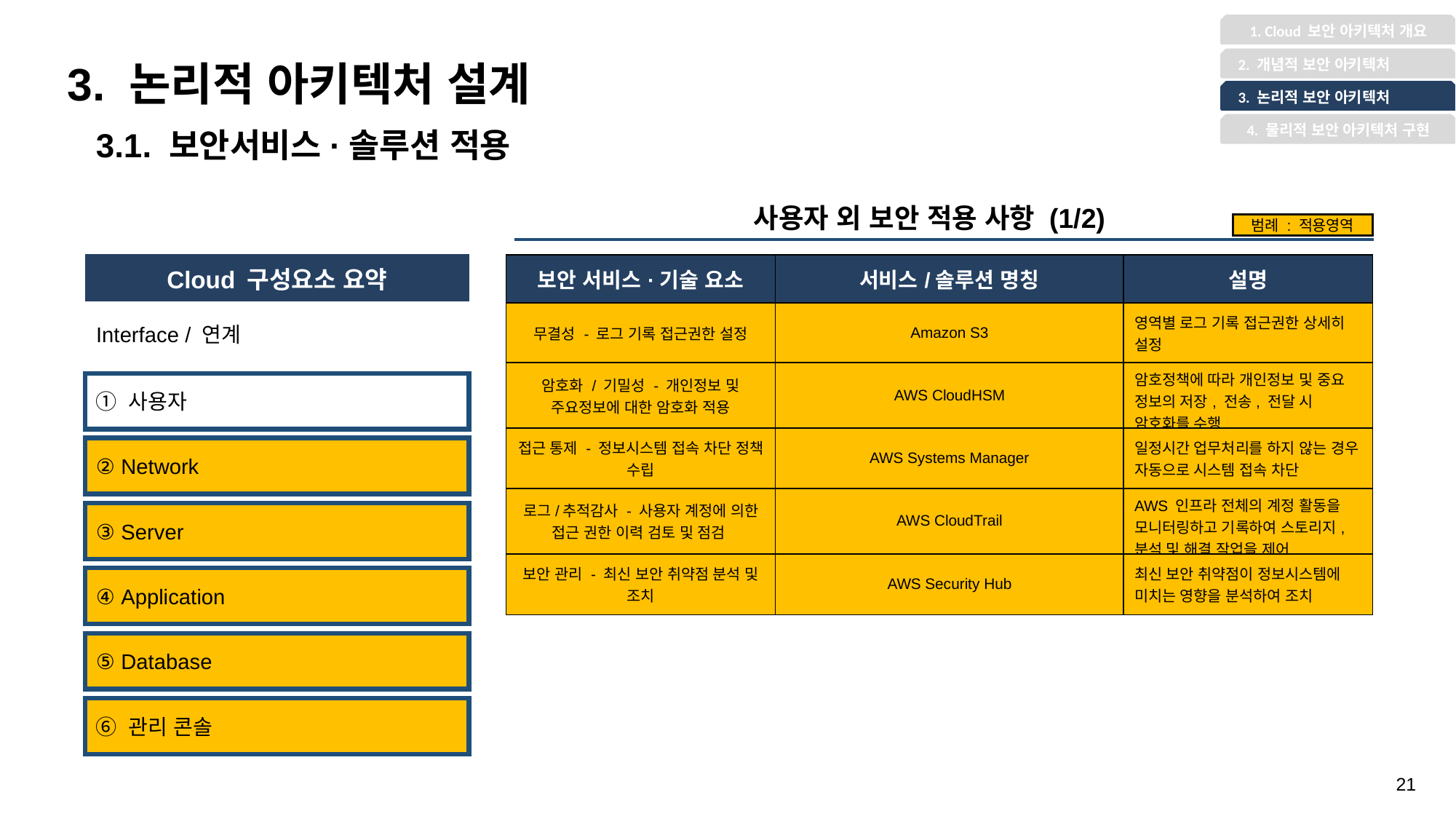

1. Cloud 보안 아키텍처 개요
3. 논리적 아키텍처 설계
 2. 개념적 보안 아키텍처
 3. 논리적 보안 아키텍처
4. 물리적 보안 아키텍처 구현
3.1. 보안서비스·솔루션 적용
사용자 외 보안 적용 사항 (1/2)
범례 : 적용영역
| Cloud 구성요소 요약 |
| --- |
| Interface / 연계 |
| 보안 서비스·기술 요소 | 서비스/솔루션 명칭 | 설명 |
| --- | --- | --- |
| 무결성 - 로그 기록 접근권한 설정 | Amazon S3 | 영역별 로그 기록 접근권한 상세히 설정 |
| 암호화 / 기밀성 - 개인정보 및 주요정보에 대한 암호화 적용 | AWS CloudHSM | 암호정책에 따라 개인정보 및 중요 정보의 저장, 전송, 전달 시 암호화를 수행 |
| 접근 통제 - 정보시스템 접속 차단 정책 수립 | AWS Systems Manager | 일정시간 업무처리를 하지 않는 경우 자동으로 시스템 접속 차단 |
| 로그/추적감사 - 사용자 계정에 의한 접근 권한 이력 검토 및 점검 | AWS CloudTrail | AWS 인프라 전체의 계정 활동을 모니터링하고 기록하여 스토리지, 분석 및 해결 작업을 제어 |
| 보안 관리 - 최신 보안 취약점 분석 및 조치 | AWS Security Hub | 최신 보안 취약점이 정보시스템에 미치는 영향을 분석하여 조치 |
① 사용자
② Network
③ Server
④ Application
⑤ Database
⑥ 관리 콘솔
21